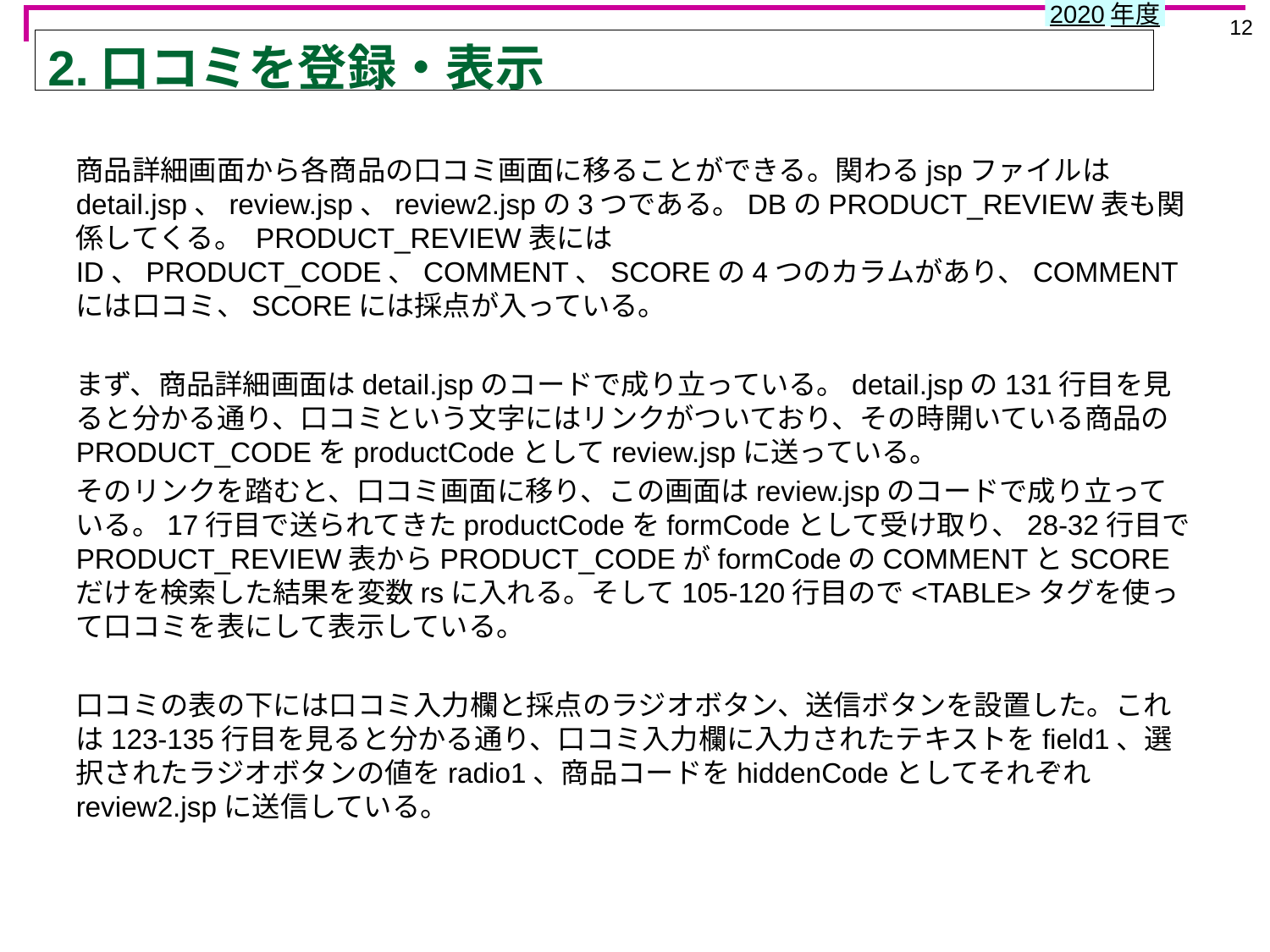

12
# 2.口コミを登録・表示
商品詳細画面から各商品の口コミ画面に移ることができる。関わるjspファイルはdetail.jsp、review.jsp、review2.jspの3つである。DBのPRODUCT_REVIEW表も関係してくる。 PRODUCT_REVIEW表にはID、PRODUCT_CODE、COMMENT、SCOREの4つのカラムがあり、COMMENTには口コミ、SCOREには採点が入っている。

まず、商品詳細画面はdetail.jspのコードで成り立っている。detail.jspの131行目を見ると分かる通り、口コミという文字にはリンクがついており、その時開いている商品のPRODUCT_CODEをproductCodeとしてreview.jspに送っている。
そのリンクを踏むと、口コミ画面に移り、この画面はreview.jspのコードで成り立っている。17行目で送られてきたproductCodeをformCodeとして受け取り、28-32行目でPRODUCT_REVIEW表からPRODUCT_CODEがformCodeのCOMMENTとSCOREだけを検索した結果を変数rsに入れる。そして105-120行目ので<TABLE>タグを使って口コミを表にして表示している。

口コミの表の下には口コミ入力欄と採点のラジオボタン、送信ボタンを設置した。これは123-135行目を見ると分かる通り、口コミ入力欄に入力されたテキストをfield1、選択されたラジオボタンの値をradio1、商品コードをhiddenCodeとしてそれぞれreview2.jspに送信している。